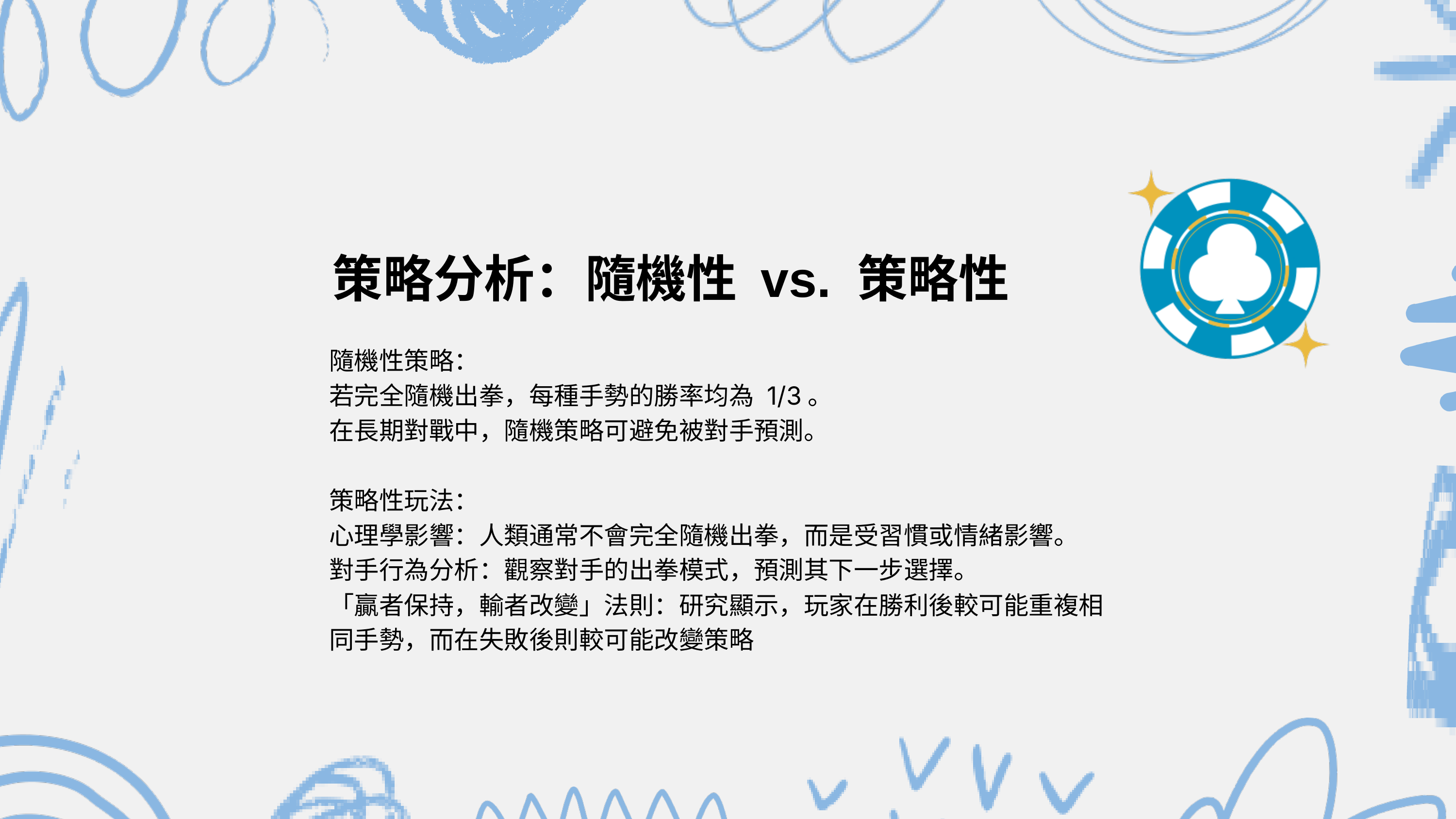

策略分析：隨機性 vs. 策略性

隨機性策略：
若完全隨機出拳，每種手勢的勝率均為 1/3。
在長期對戰中，隨機策略可避免被對手預測。

策略性玩法：
心理學影響：人類通常不會完全隨機出拳，而是受習慣或情緒影響。
對手行為分析：觀察對手的出拳模式，預測其下一步選擇。
「贏者保持，輸者改變」法則：研究顯示，玩家在勝利後較可能重複相同手勢，而在失敗後則較可能改變策略